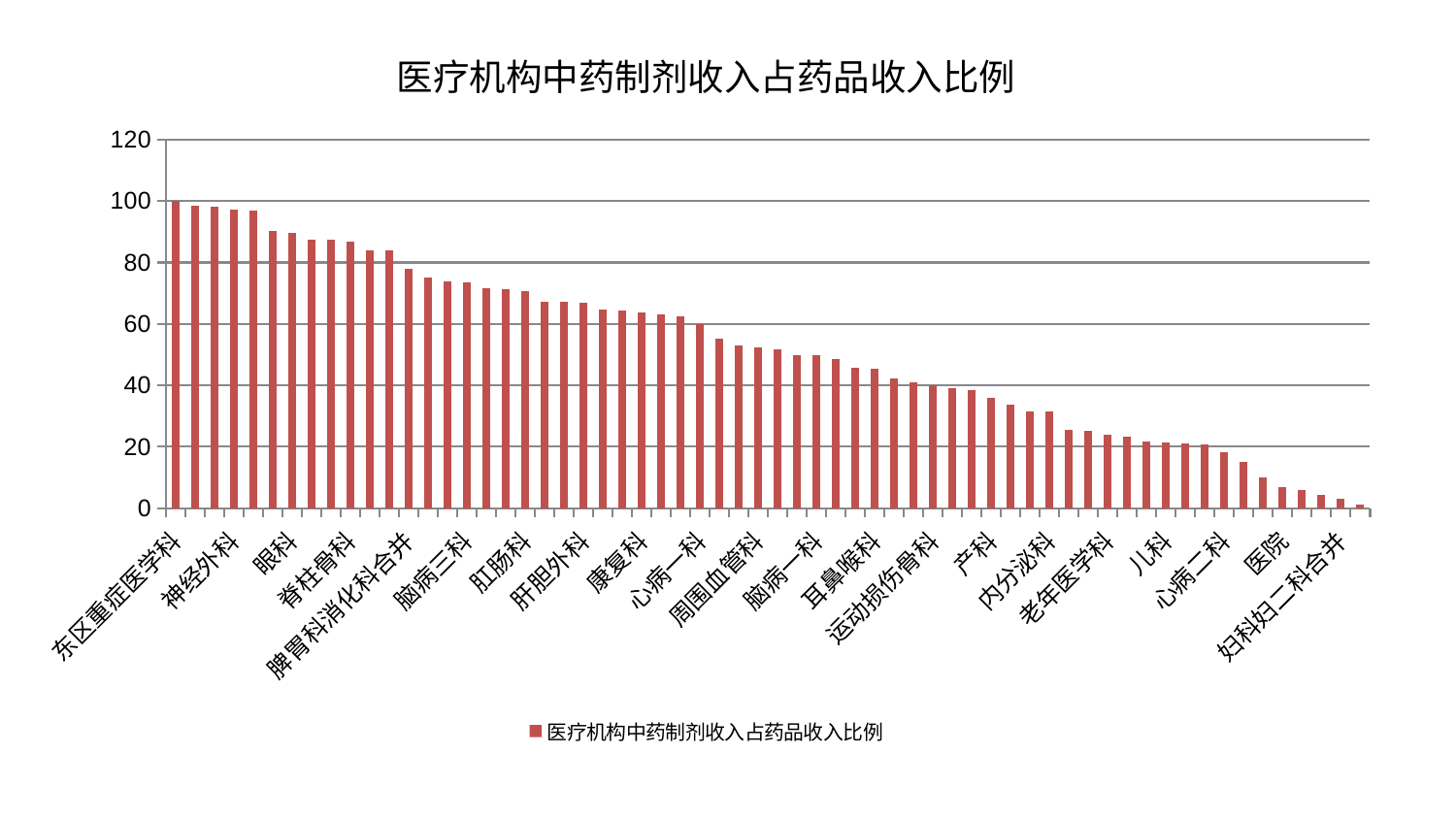

### Chart: 医疗机构中药制剂收入占药品收入比例

| Category | 医疗机构中药制剂收入占药品收入比例 |
|---|---|
| 东区重症医学科 | 100.0 |
| 胸外科 | 98.37459726370619 |
| 推拿科 | 98.18338412153742 |
| 神经外科 | 97.07589128680802 |
| 消化内科 | 96.80071857299168 |
| 脑病二科 | 90.3259738640226 |
| 眼科 | 89.57435866437815 |
| 乳腺甲状腺外科 | 87.52397692091984 |
| 小儿推拿科 | 87.48220659585157 |
| 脊柱骨科 | 86.94196922841603 |
| 肾病科 | 83.96329210505587 |
| 泌尿外科 | 83.93288062260424 |
| 脾胃科消化科合并 | 78.05854524893876 |
| 神经内科 | 75.12368598198579 |
| 肿瘤内科 | 73.76432941495626 |
| 脑病三科 | 73.68320447816694 |
| 创伤骨科 | 71.59116939842592 |
| 中医外治中心 | 71.36999726127239 |
| 肛肠科 | 70.5622801921516 |
| 微创骨科 | 67.28042930521266 |
| 针灸科 | 67.15384259760117 |
| 肝胆外科 | 66.95747184399337 |
| 心病三科 | 64.81265927448203 |
| 骨科 | 64.48639276219973 |
| 康复科 | 63.768330147737345 |
| 普通外科 | 63.24070697661714 |
| 皮肤科 | 62.47093944014672 |
| 心病一科 | 59.886557530649426 |
| 综合内科 | 55.21154564772481 |
| 关节骨科 | 53.079183879799785 |
| 周围血管科 | 52.36405777351123 |
| 男科 | 51.89740324370269 |
| 中医经典科 | 49.88944580180448 |
| 脑病一科 | 49.8597808555439 |
| 显微骨科 | 48.67860386235249 |
| 肾脏内科 | 45.842256982865145 |
| 耳鼻喉科 | 45.57785850425341 |
| 西区重症医学科 | 42.1560504665024 |
| 治未病中心 | 41.10359915008103 |
| 运动损伤骨科 | 39.91216299425288 |
| 东区肾病科 | 39.00106207097355 |
| 心病四科 | 38.436640257807504 |
| 产科 | 35.8032477905419 |
| 口腔科 | 33.78106748265937 |
| 身心医学科 | 31.622183658562527 |
| 内分泌科 | 31.537251362321037 |
| 脾胃病科 | 25.660472715199372 |
| 妇科 | 25.196201444049777 |
| 老年医学科 | 23.837351815049388 |
| 小儿骨科 | 23.16105969668938 |
| 肝病科 | 21.804381846581673 |
| 儿科 | 21.381979898268067 |
| 血液科 | 21.015968725215348 |
| 美容皮肤科 | 20.935191778752845 |
| 心病二科 | 18.101158239091923 |
| 呼吸内科 | 15.100907864951703 |
| 风湿病科 | 9.965893426783438 |
| 医院 | 6.821161231409215 |
| 心血管内科 | 5.841472895723771 |
| 重症医学科 | 4.430066864807371 |
| 妇科妇二科合并 | 2.9714553537264496 |
| 妇二科 | 1.1516628679933867 |
244